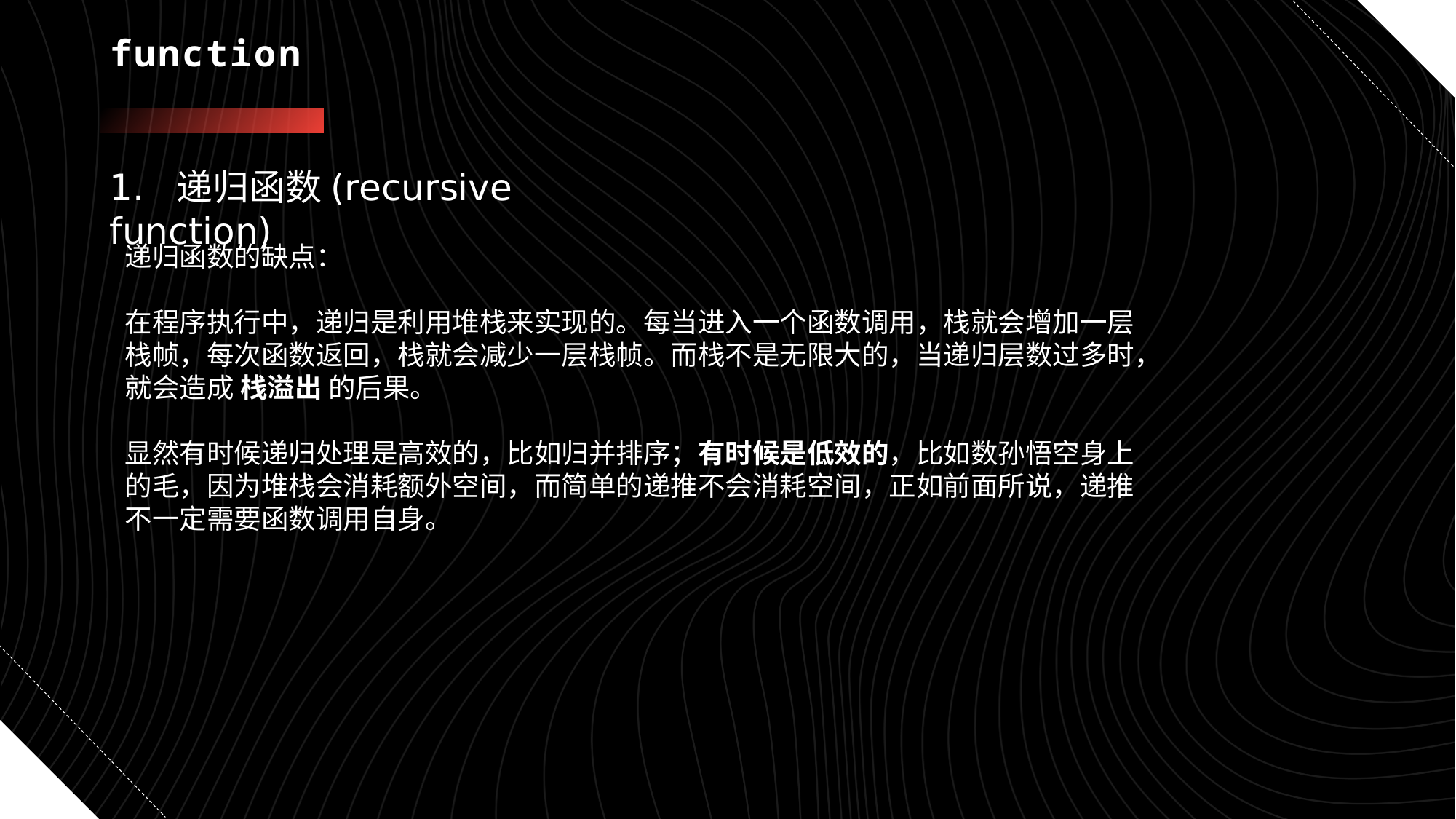

# function
1.  递归函数(recursive function)
递归函数的缺点：

在程序执行中，递归是利用堆栈来实现的。每当进入一个函数调用，栈就会增加一层栈帧，每次函数返回，栈就会减少一层栈帧。而栈不是无限大的，当递归层数过多时，就会造成 栈溢出 的后果。

显然有时候递归处理是高效的，比如归并排序；有时候是低效的，比如数孙悟空身上的毛，因为堆栈会消耗额外空间，而简单的递推不会消耗空间，正如前面所说，递推不一定需要函数调用自身。